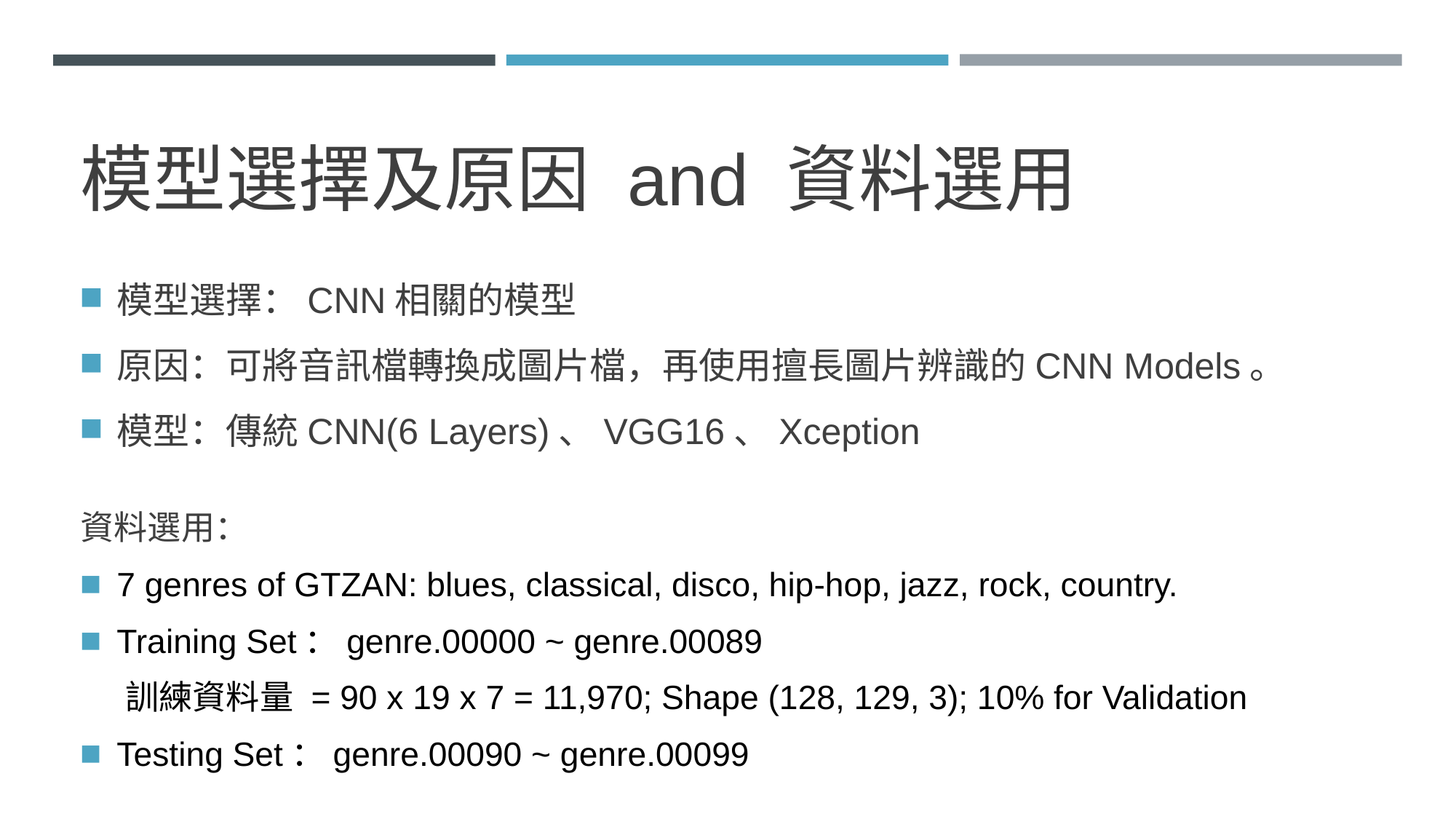

# 模型選擇及原因 and 資料選用
模型選擇：CNN相關的模型
原因：可將音訊檔轉換成圖片檔，再使用擅長圖片辨識的CNN Models。
模型：傳統CNN(6 Layers)、VGG16、Xception
資料選用：
7 genres of GTZAN: blues, classical, disco, hip-hop, jazz, rock, country.
Training Set：genre.00000 ~ genre.00089
    訓練資料量 = 90 x 19 x 7 = 11,970; Shape (128, 129, 3); 10% for Validation
Testing Set：genre.00090 ~ genre.00099